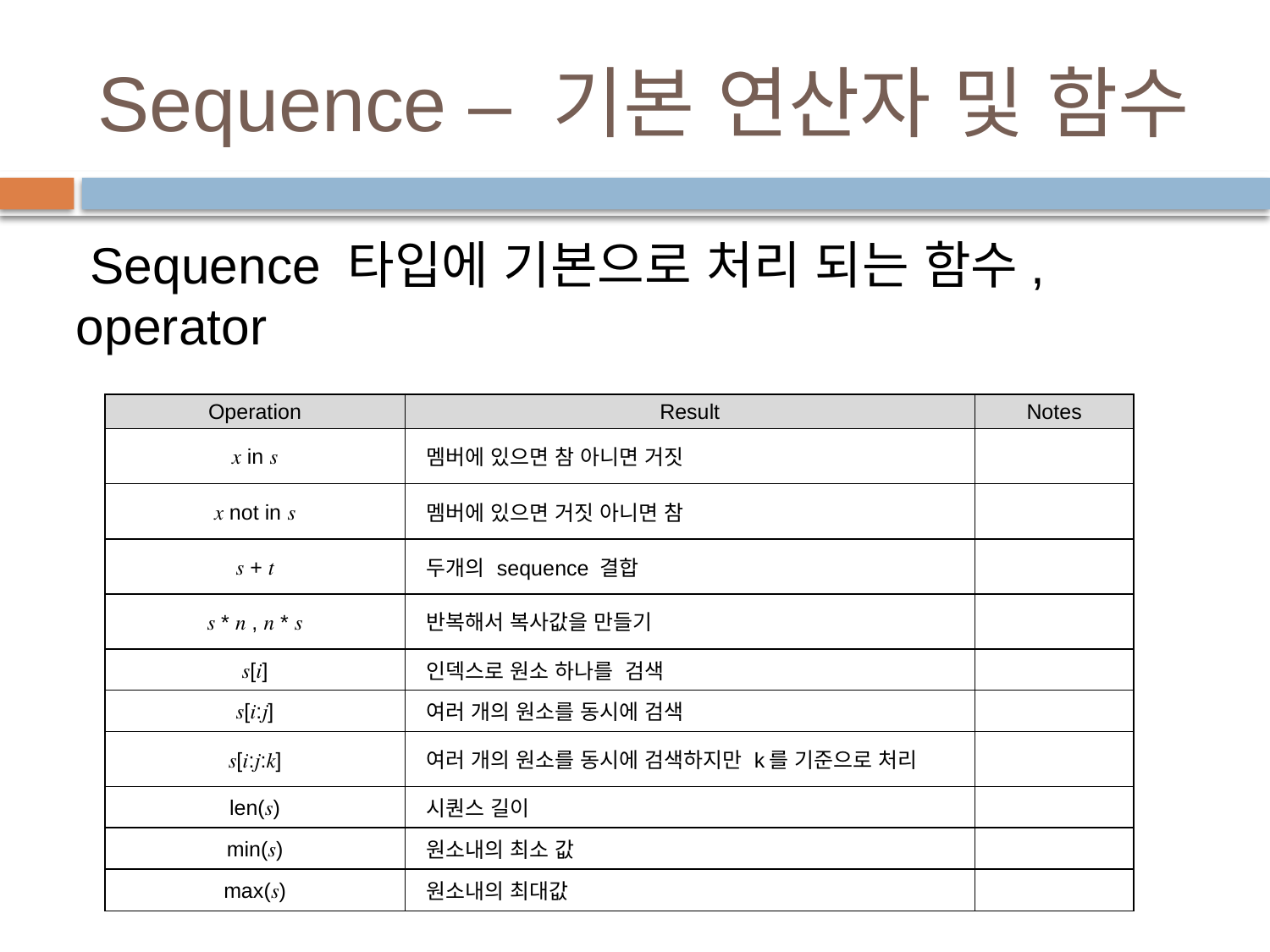

# Sequence – 기본 연산자 및 함수
 Sequence 타입에 기본으로 처리 되는 함수, operator
| Operation | Result | Notes |
| --- | --- | --- |
| x in s | 멤버에 있으면 참 아니면 거짓 |  |
| x not in s | 멤버에 있으면 거짓 아니면 참 |  |
| s + t | 두개의 sequence 결합 |  |
| s \* n , n \* s | 반복해서 복사값을 만들기 |  |
| s[i] | 인덱스로 원소 하나를 검색 |  |
| s[i:j] | 여러 개의 원소를 동시에 검색 |  |
| s[i:j:k] | 여러 개의 원소를 동시에 검색하지만 k를 기준으로 처리 |  |
| len(s) | 시퀀스 길이 |  |
| min(s) | 원소내의 최소 값 |  |
| max(s) | 원소내의 최대값 |  |